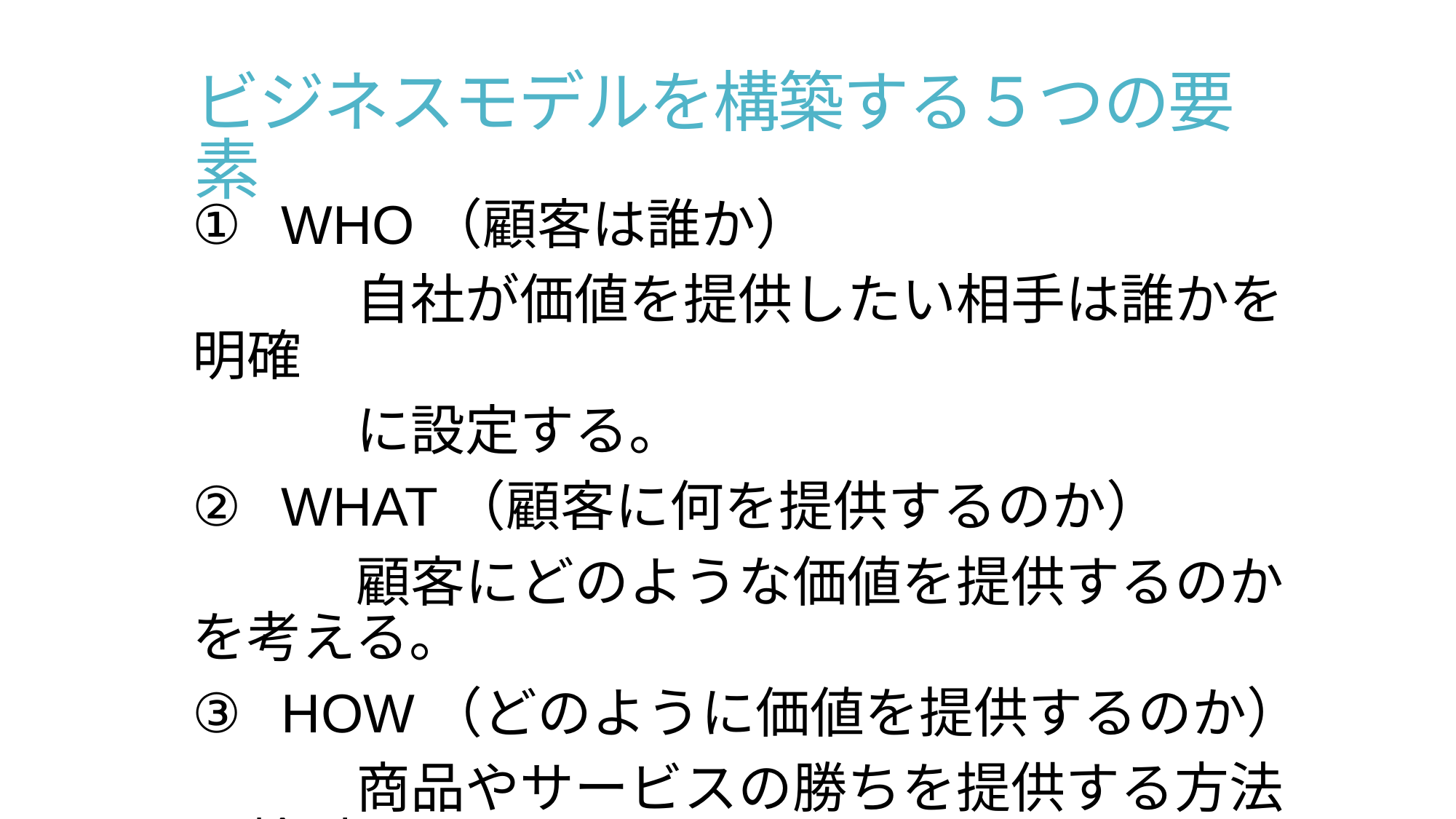

# ビジネスモデルを構築する５つの要素
WHO（顧客は誰か）
　　　自社が価値を提供したい相手は誰かを明確
　　　に設定する。
WHAT（顧客に何を提供するのか）
　　　顧客にどのような価値を提供するのかを考える。
HOW（どのように価値を提供するのか）
　　　商品やサービスの勝ちを提供する方法を検討。